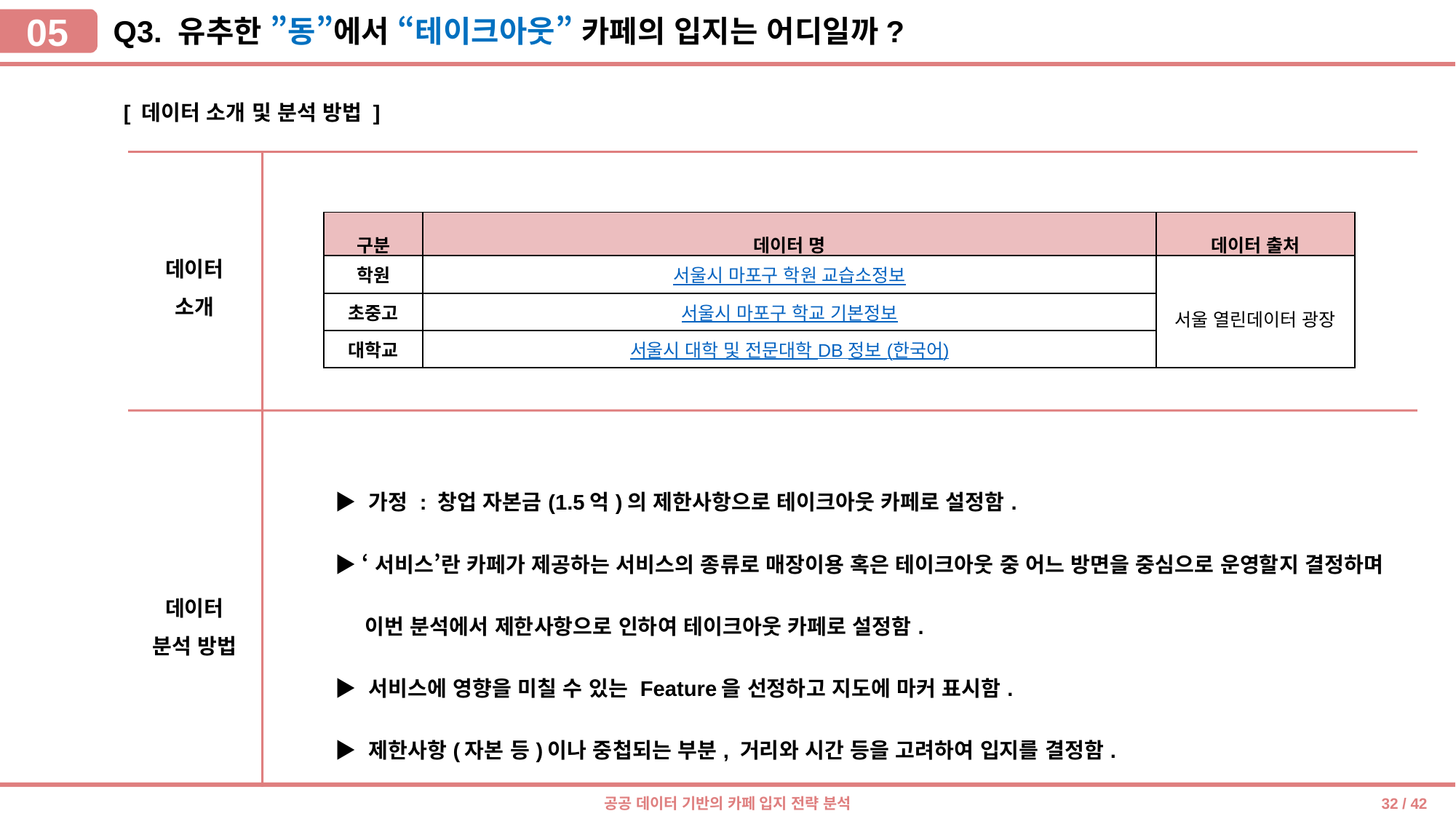

05
Q3. 유추한 ”동”에서 “테이크아웃” 카페의 입지는 어디일까?
`
 [ 데이터 소개 및 분석 방법 ]
`
| 구분 | 데이터 명 | 데이터 출처 |
| --- | --- | --- |
| 학원 | 서울시 마포구 학원 교습소정보 | 서울 열린데이터 광장 |
| 초중고 | 서울시 마포구 학교 기본정보 |  |
| 대학교 | 서울시 대학 및 전문대학 DB 정보 (한국어) |  |
데이터
소개
`
| ▶ 가정 : 창업 자본금(1.5억)의 제한사항으로 테이크아웃 카페로 설정함. ▶ ‘서비스’란 카페가 제공하는 서비스의 종류로 매장이용 혹은 테이크아웃 중 어느 방면을 중심으로 운영할지 결정하며 이번 분석에서 제한사항으로 인하여 테이크아웃 카페로 설정함. ▶ 서비스에 영향을 미칠 수 있는 Feature을 선정하고 지도에 마커 표시함. ▶ 제한사항(자본 등)이나 중첩되는 부분, 거리와 시간 등을 고려하여 입지를 결정함. |
| --- |
`
|  |
| --- |
데이터
분석 방법
`